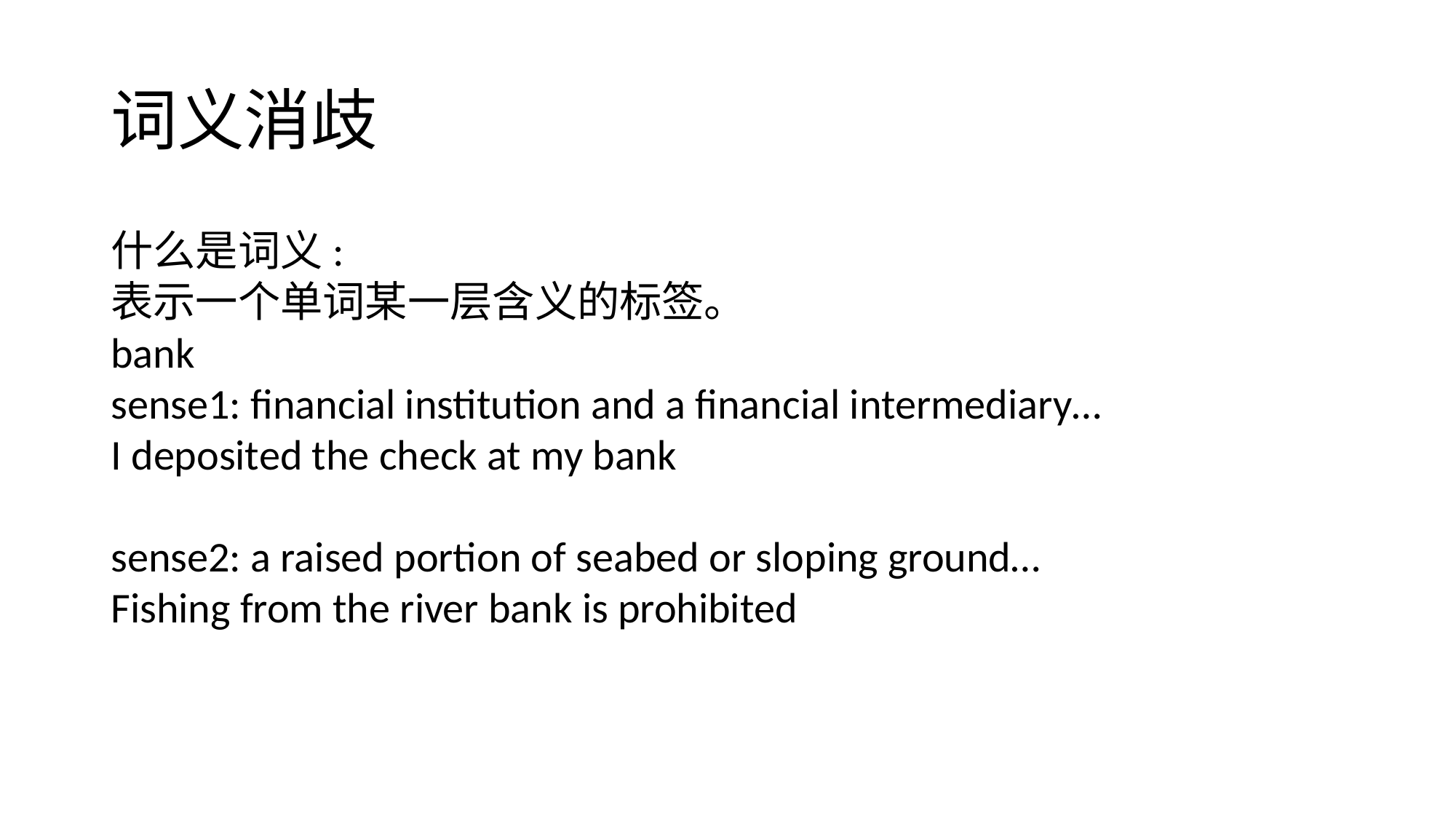

# 词义消歧
什么是词义:
表示一个单词某一层含义的标签。
bank
sense1: financial institution and a financial intermediary…
I deposited the check at my bank

sense2: a raised portion of seabed or sloping ground…
Fishing from the river bank is prohibited